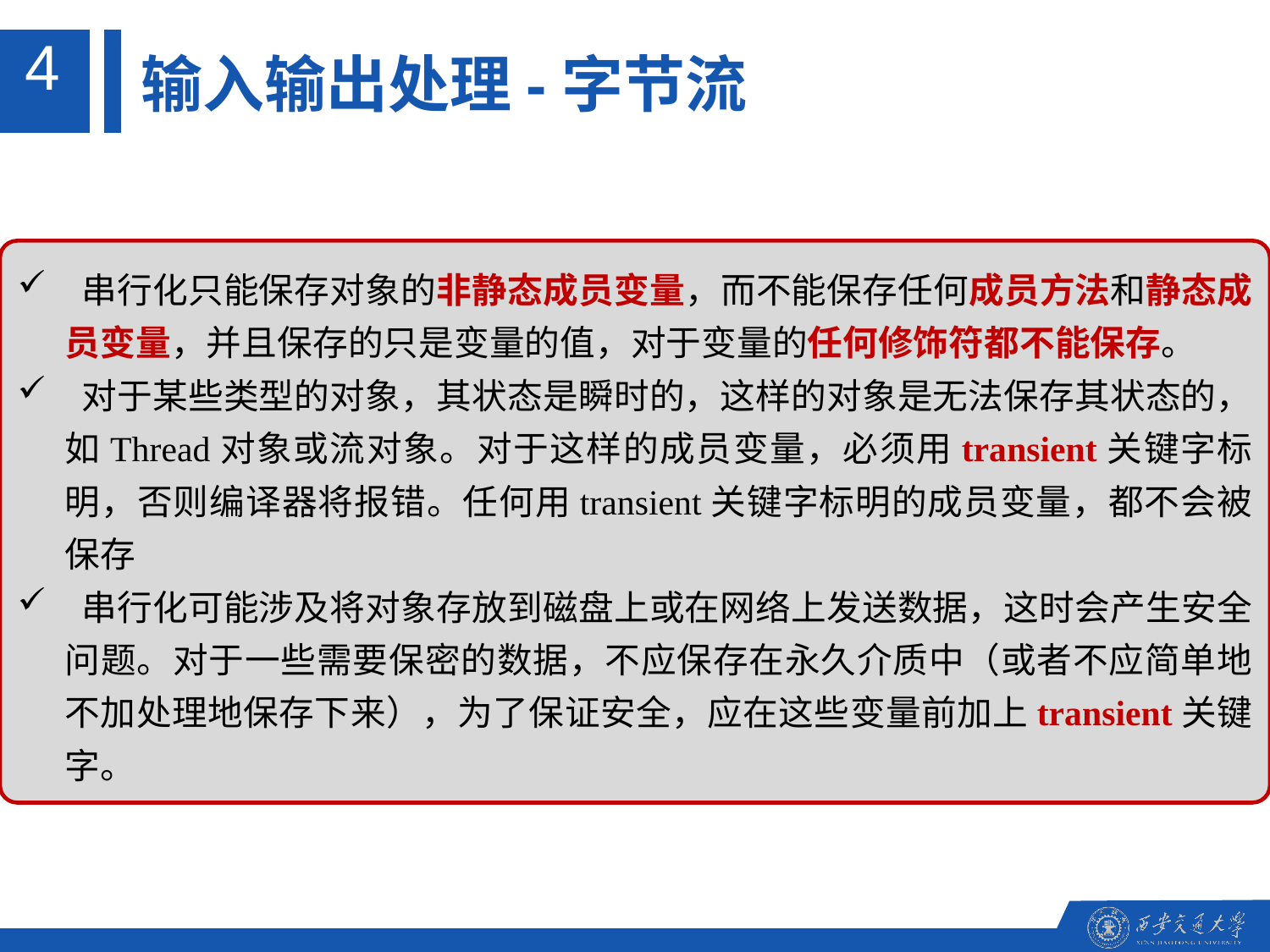

4
输入输出处理-字节流
 串行化只能保存对象的非静态成员变量，而不能保存任何成员方法和静态成员变量，并且保存的只是变量的值，对于变量的任何修饰符都不能保存。
 对于某些类型的对象，其状态是瞬时的，这样的对象是无法保存其状态的，如Thread对象或流对象。对于这样的成员变量，必须用transient关键字标明，否则编译器将报错。任何用transient关键字标明的成员变量，都不会被保存
 串行化可能涉及将对象存放到磁盘上或在网络上发送数据，这时会产生安全问题。对于一些需要保密的数据，不应保存在永久介质中（或者不应简单地不加处理地保存下来），为了保证安全，应在这些变量前加上transient关键字。